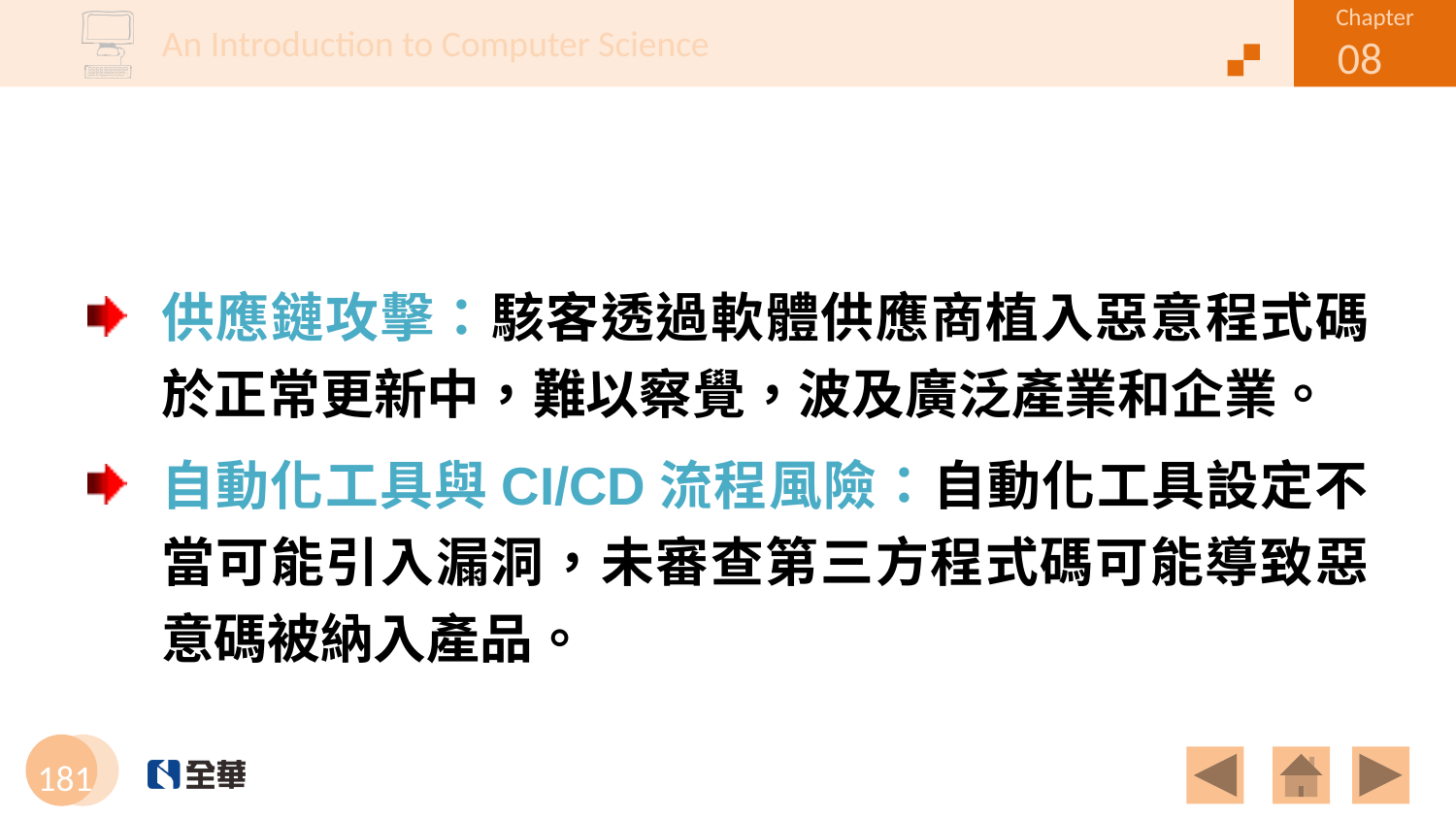

#
供應鏈攻擊：駭客透過軟體供應商植入惡意程式碼於正常更新中，難以察覺，波及廣泛產業和企業。
自動化工具與CI/CD流程風險：自動化工具設定不當可能引入漏洞，未審查第三方程式碼可能導致惡意碼被納入產品。